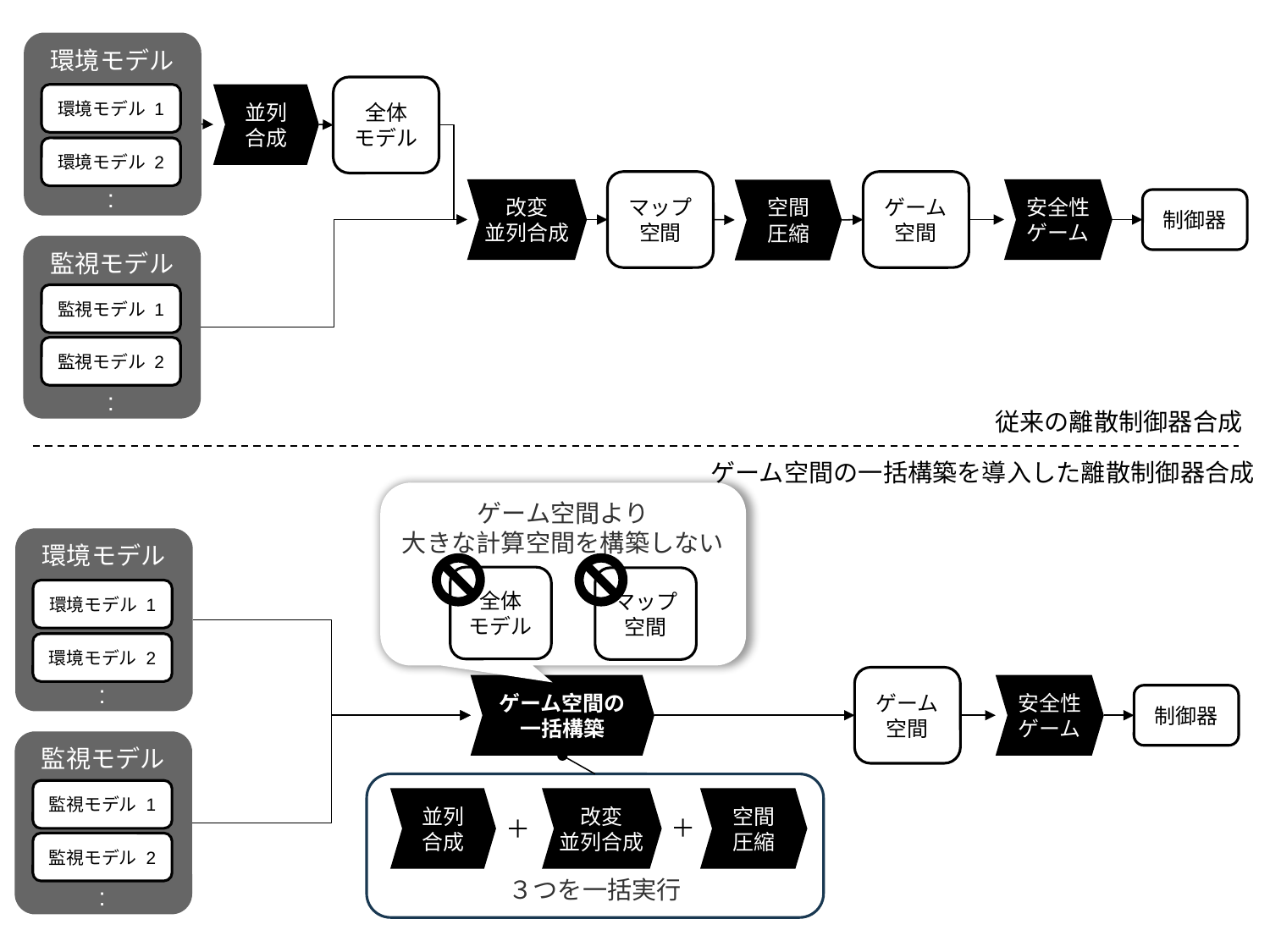

環境モデル
全体
モデル
並列
合成
環境モデル 1

環境モデル 2
マップ空間
ゲーム空間
:
改変
並列合成
安全性
ゲーム
空間
圧縮
制御器
監視モデル
監視モデル 1
監視モデル 2
:
従来の離散制御器合成
ゲーム空間の一括構築を導入した離散制御器合成
ゲーム空間より
大きな計算空間を構築しない
環境モデル

全体
モデル
マップ空間
環境モデル 1

環境モデル 2
ゲーム空間
:
ゲーム空間の
一括構築
安全性
ゲーム
制御器
監視モデル
３つを一括実行
監視モデル 1
並列
合成
改変
並列合成
空間
圧縮
＋
＋
監視モデル 2
: